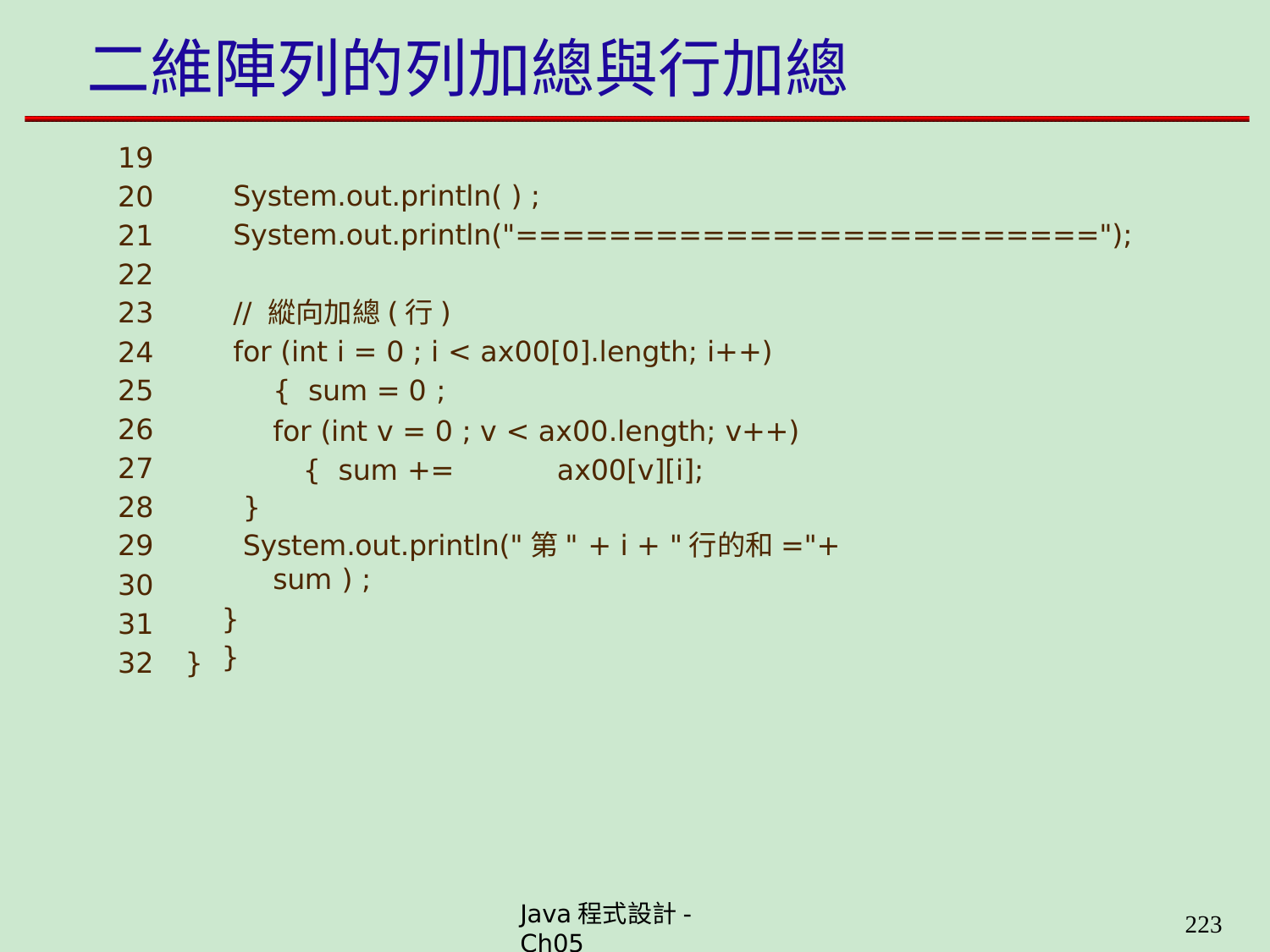

# 二維陣列的列加總與行加總
19
20
21
22
23
24
25
26
27
28
29
30
31
32	}
System.out.println( ) ;  System.out.println("=========================");
// 縱向加總(行)
for (int i = 0 ; i < ax00[0].length; i++)	{  sum = 0 ;
for (int v = 0 ; v < ax00.length; v++)	{  sum +=	ax00[v][i];
}
System.out.println("第" + i + "行的和="+ sum ) ;
}
}
Java程式設計-Ch05
223